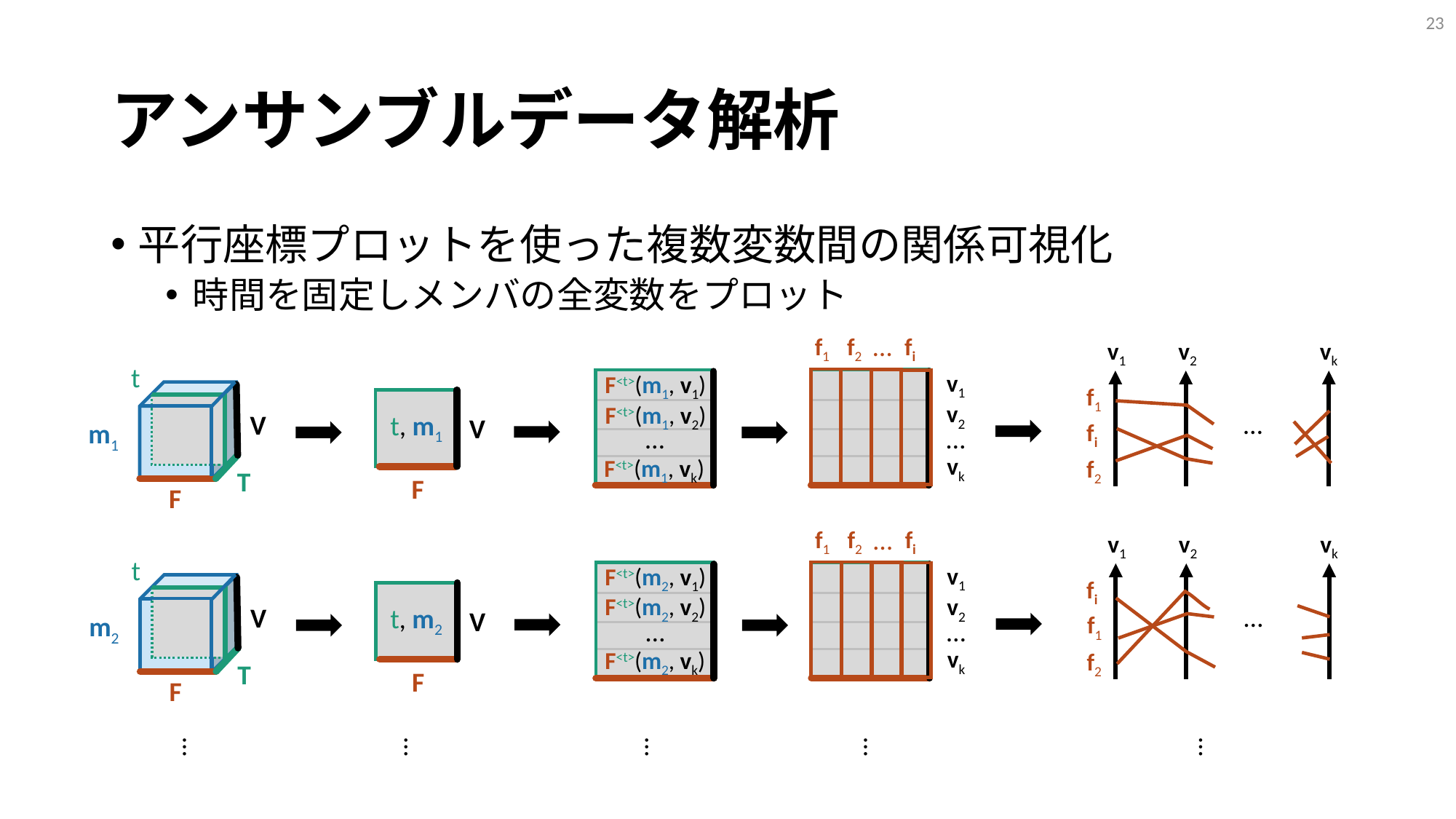

23
# アンサンブルデータ解析
平行座標プロットを使った複数変数間の関係可視化
時間を固定しメンバの全変数をプロット
…
f1
f2
fi
v1
v2
…
vk

v1
v2
vk
…
f1

fi
f2

t

F<t>(m1, v1)

F<t>(m1, v2)
…

F<t>(m1, vk)

t, m1
V
F

V
m1
T
F
…
f1
f2
fi
v1
v2
vk
…
t
v1
v2
…
vk
F<t>(m2, v1)

F<t>(m2, v2)
…
F<t>(m2, vk)

fi

f1
f2

t, m2
V
F

V
m2

T
F
…
…
…
…
…